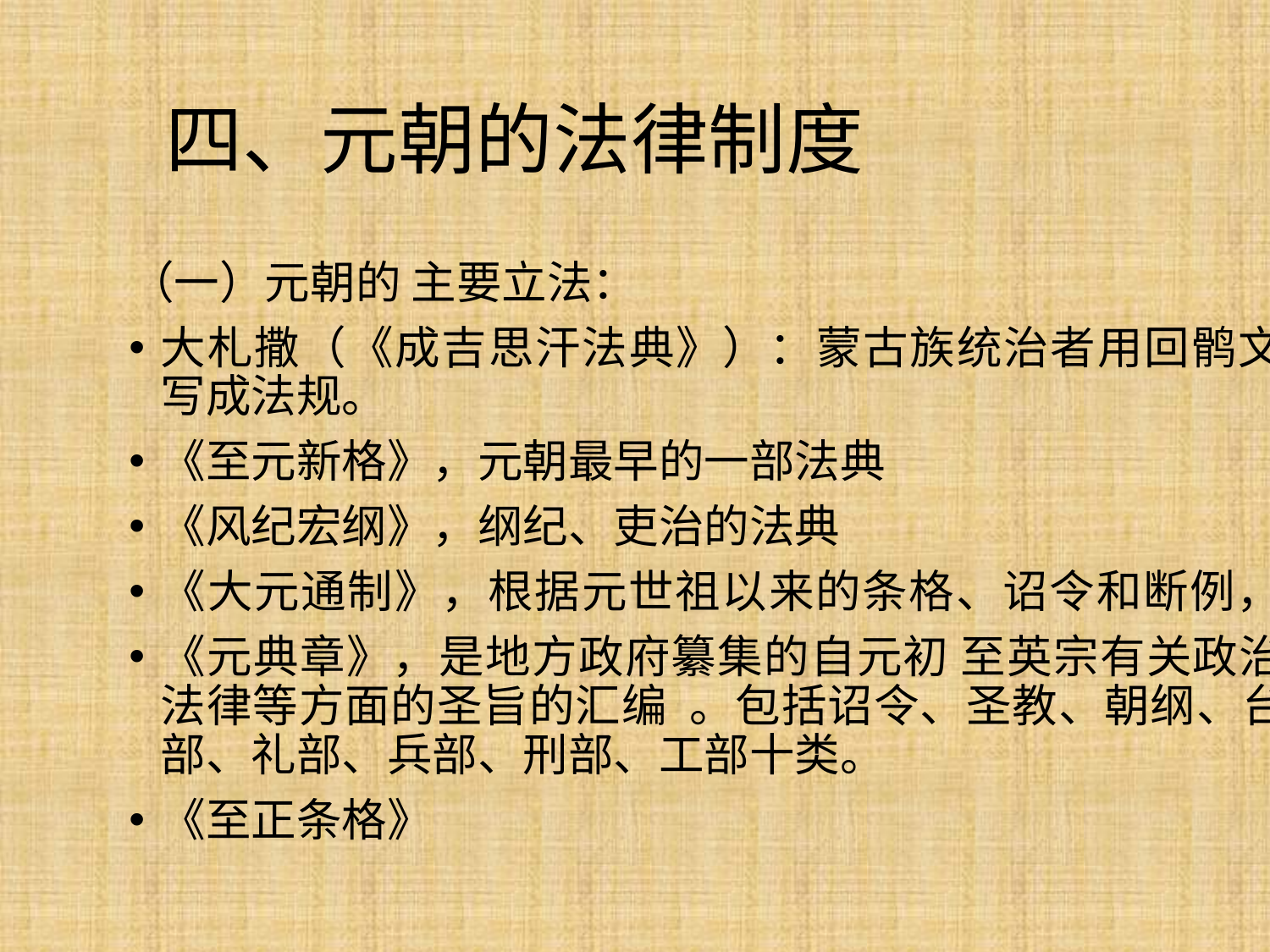

# 四、元朝的法律制度
（一）元朝的 主要立法：
大札撒（《成吉思汗法典》）：蒙古族统治者用回鹘文将皇帝的训令写成法规。
《至元新格》，元朝最早的一部法典
《风纪宏纲》，纲纪、吏治的法典
《大元通制》，根据元世祖以来的条格、诏令和断例，厘正编纂而成。
《元典章》，是地方政府纂集的自元初 至英宗有关政治、经济、军事、法律等方面的圣旨的汇编  。包括诏令、圣教、朝纲、台纲、吏部、户部、礼部、兵部、刑部、工部十类。
《至正条格》